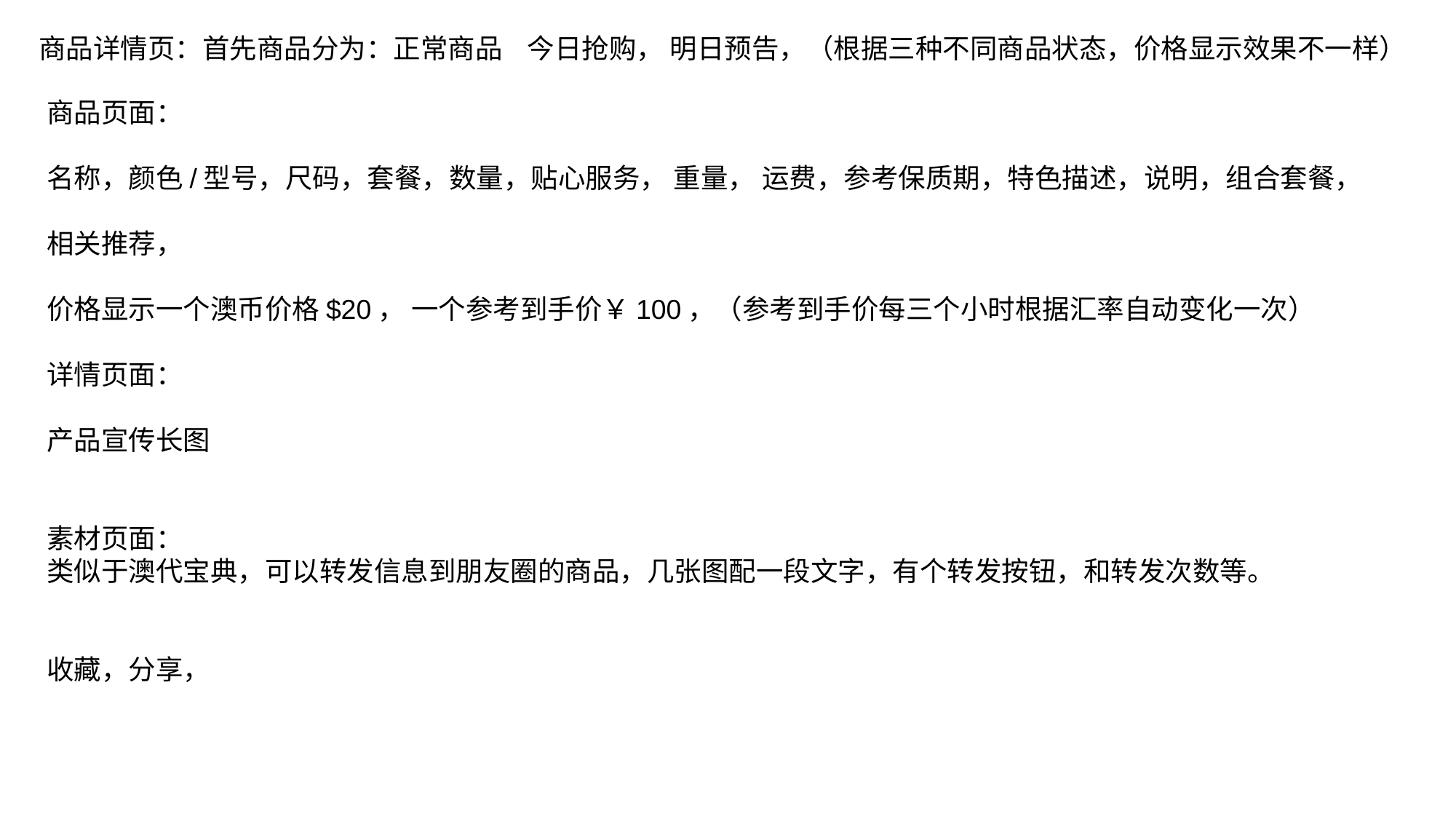

商品详情页：首先商品分为：正常商品    今日抢购， 明日预告，（根据三种不同商品状态，价格显示效果不一样）

商品页面：

名称，颜色/型号，尺码，套餐，数量，贴心服务， 重量， 运费，参考保质期，特色描述，说明，组合套餐，

相关推荐，

价格显示一个澳币价格$20， 一个参考到手价￥100，（参考到手价每三个小时根据汇率自动变化一次）

详情页面：

产品宣传长图

素材页面：
类似于澳代宝典，可以转发信息到朋友圈的商品，几张图配一段文字，有个转发按钮，和转发次数等。

收藏，分享，